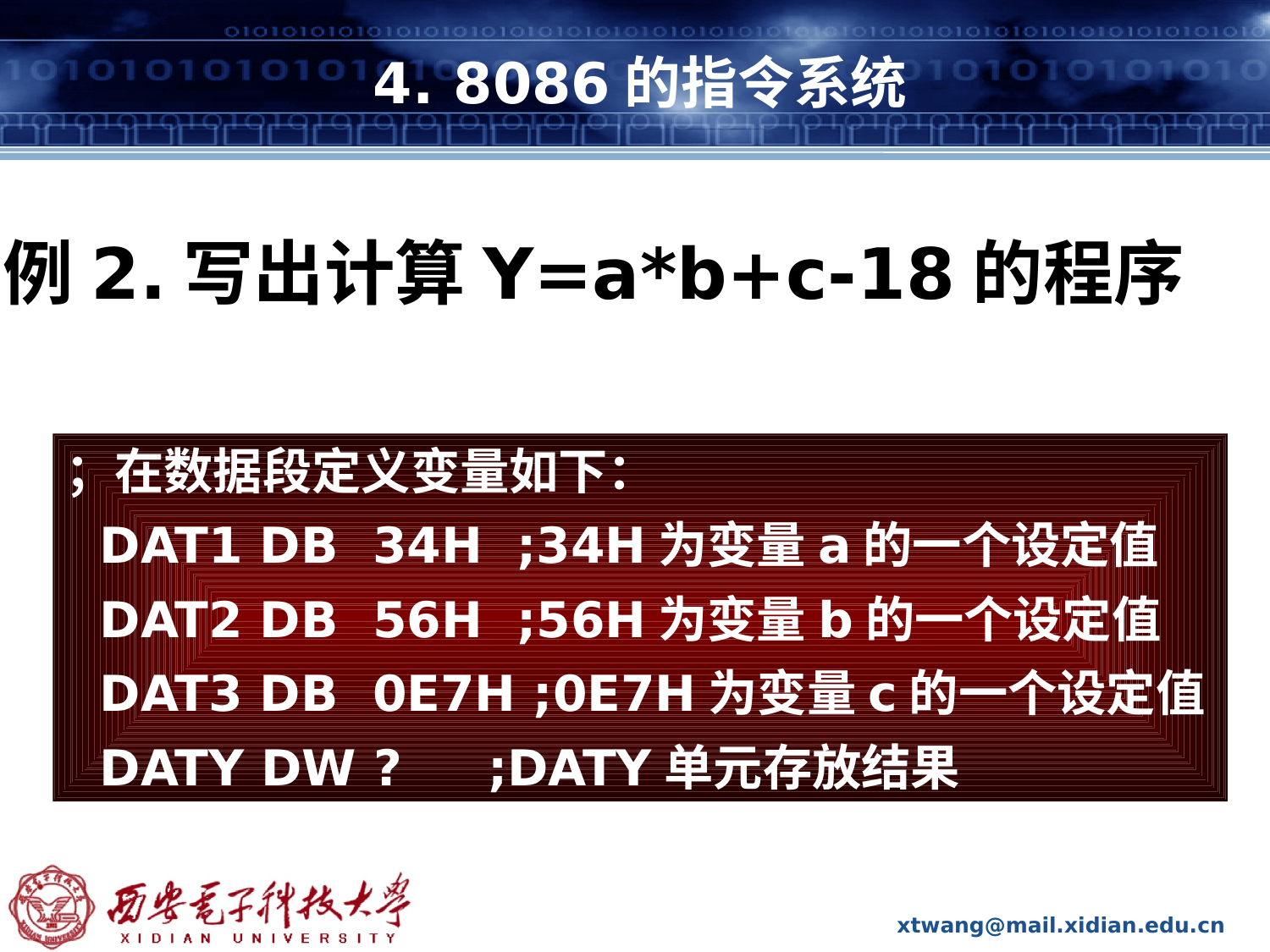

# 4. 8086的指令系统
例2.写出计算Y=a*b+c-18的程序
；在数据段定义变量如下：
  DAT1 DB  34H  ;34H为变量a的一个设定值
  DAT2 DB  56H  ;56H为变量b的一个设定值
  DAT3 DB  0E7H ;0E7H为变量c的一个设定值
  DATY DW ?     ;DATY单元存放结果